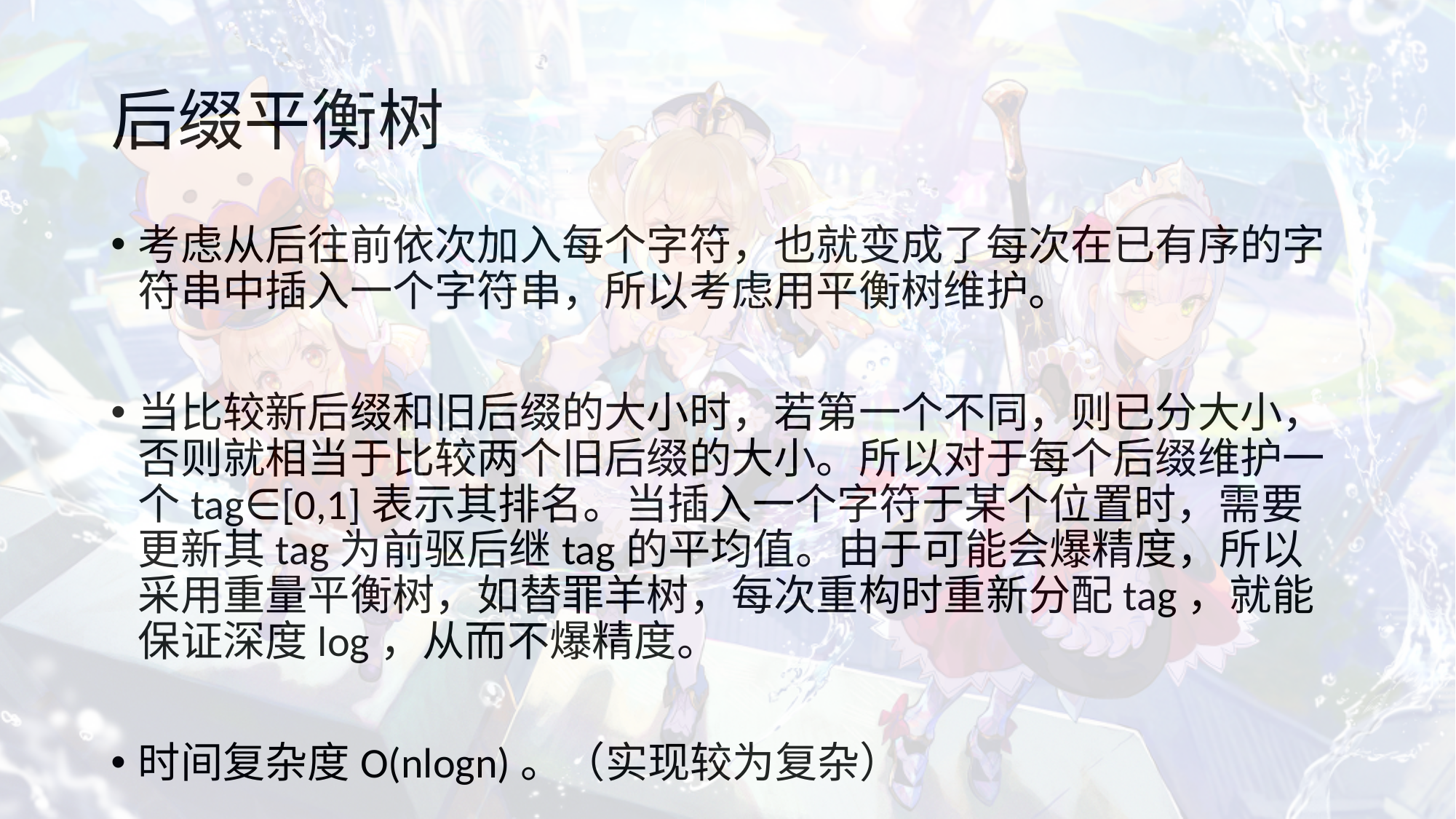

# 后缀平衡树
考虑从后往前依次加入每个字符，也就变成了每次在已有序的字符串中插入一个字符串，所以考虑用平衡树维护。

当比较新后缀和旧后缀的大小时，若第一个不同，则已分大小，否则就相当于比较两个旧后缀的大小。所以对于每个后缀维护一个tag∈[0,1]表示其排名。当插入一个字符于某个位置时，需要更新其tag为前驱后继tag的平均值。由于可能会爆精度，所以采用重量平衡树，如替罪羊树，每次重构时重新分配tag，就能保证深度log，从而不爆精度。

时间复杂度O(nlogn)。（实现较为复杂）